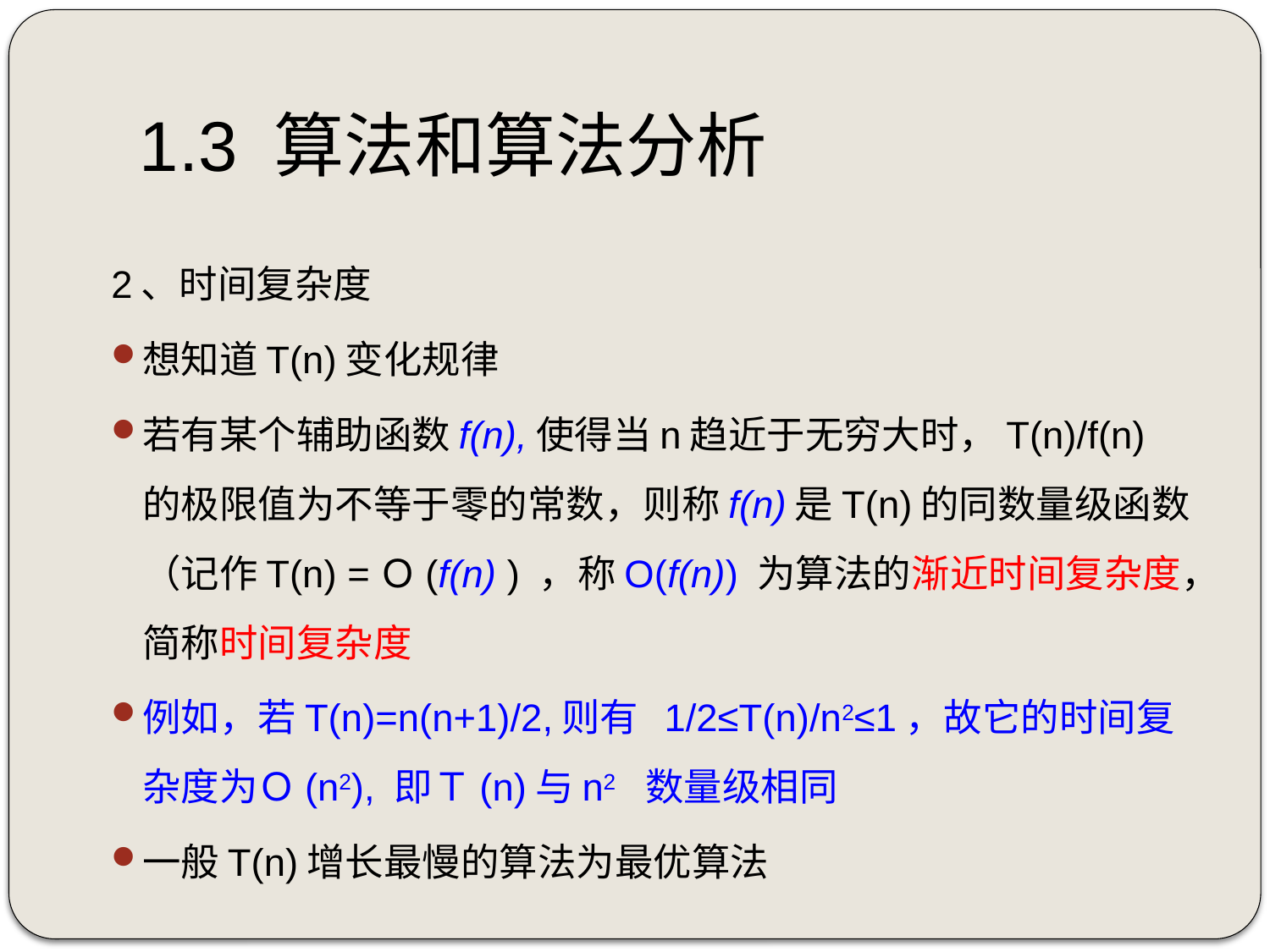

# 1.3 算法和算法分析
2、时间复杂度
想知道T(n)变化规律
若有某个辅助函数f(n),使得当n趋近于无穷大时，T(n)/f(n)的极限值为不等于零的常数，则称f(n)是T(n)的同数量级函数（记作T(n) =Ｏ(f(n) ) ，称O(f(n)) 为算法的渐近时间复杂度，简称时间复杂度
例如，若T(n)=n(n+1)/2,则有  1/2≤T(n)/n2≤1，故它的时间复杂度为Ｏ(n2), 即Ｔ(n)与n2  数量级相同
一般T(n)增长最慢的算法为最优算法